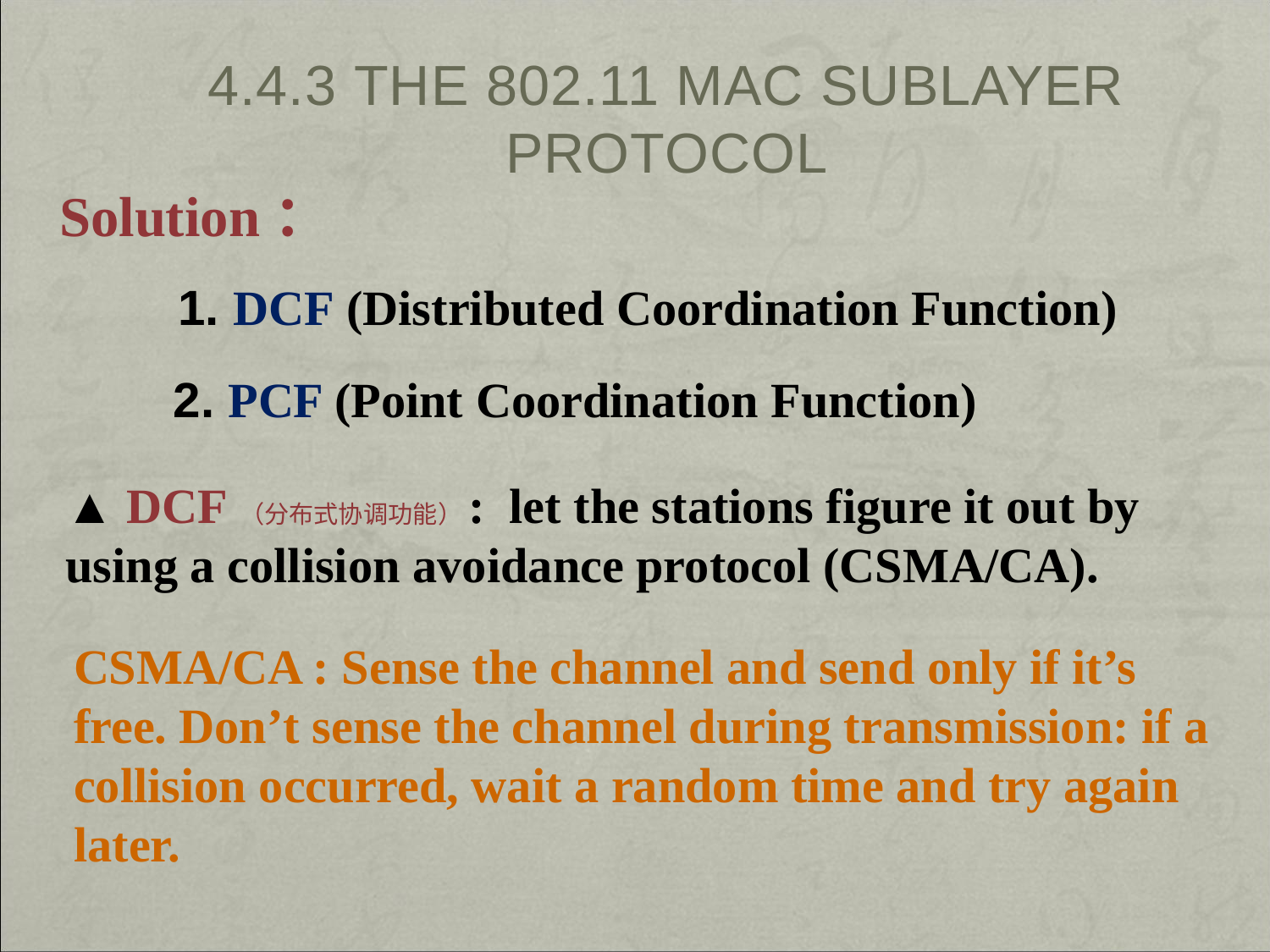

# 4.4.3 The 802.11 MAC Sublayer Protocol
Solution：
1. DCF (Distributed Coordination Function)
2. PCF (Point Coordination Function)
▲ DCF（分布式协调功能）:  let the stations figure it out by using a collision avoidance protocol (CSMA/CA).
CSMA/CA : Sense the channel and send only if it’s free. Don’t sense the channel during transmission: if a collision occurred, wait a random time and try again later.
74